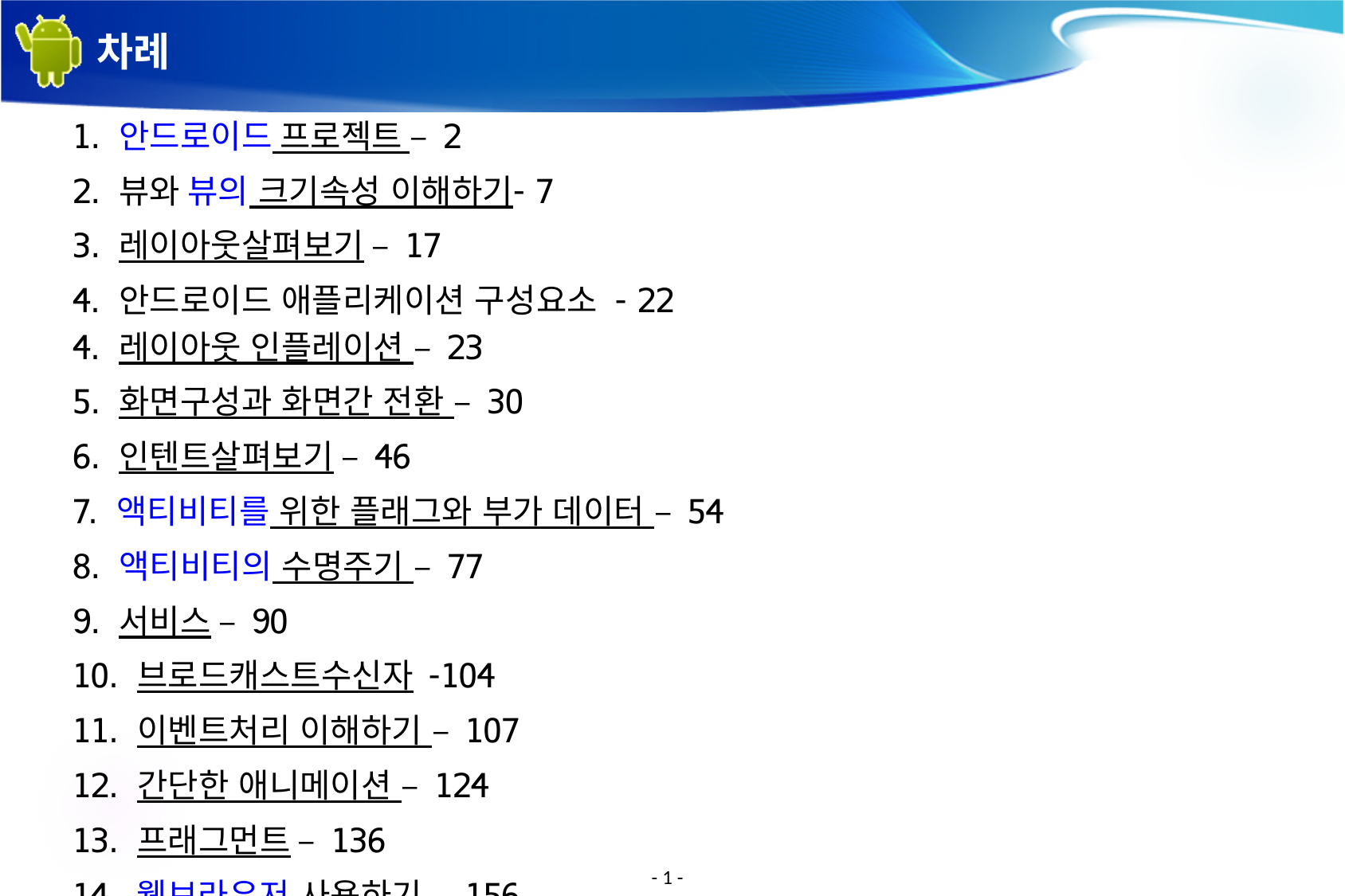

# 차례
1. 안드로이드 프로젝트 – 2
2. 뷰와 뷰의 크기속성 이해하기- 7
3. 레이아웃살펴보기 – 17
4. 안드로이드 애플리케이션 구성요소 - 22
4. 레이아웃 인플레이션 – 23
5. 화면구성과 화면간 전환 – 30
6. 인텐트살펴보기 – 46
7. 액티비티를 위한 플래그와 부가 데이터 – 54
8. 액티비티의 수명주기 – 77
9. 서비스 – 90
10. 브로드캐스트수신자 -104
11. 이벤트처리 이해하기 – 107
12. 간단한 애니메이션 – 124
13. 프래그먼트 – 136
14. 웹브라우저 사용하기 – 156
15. 리스트 뷰 – 170